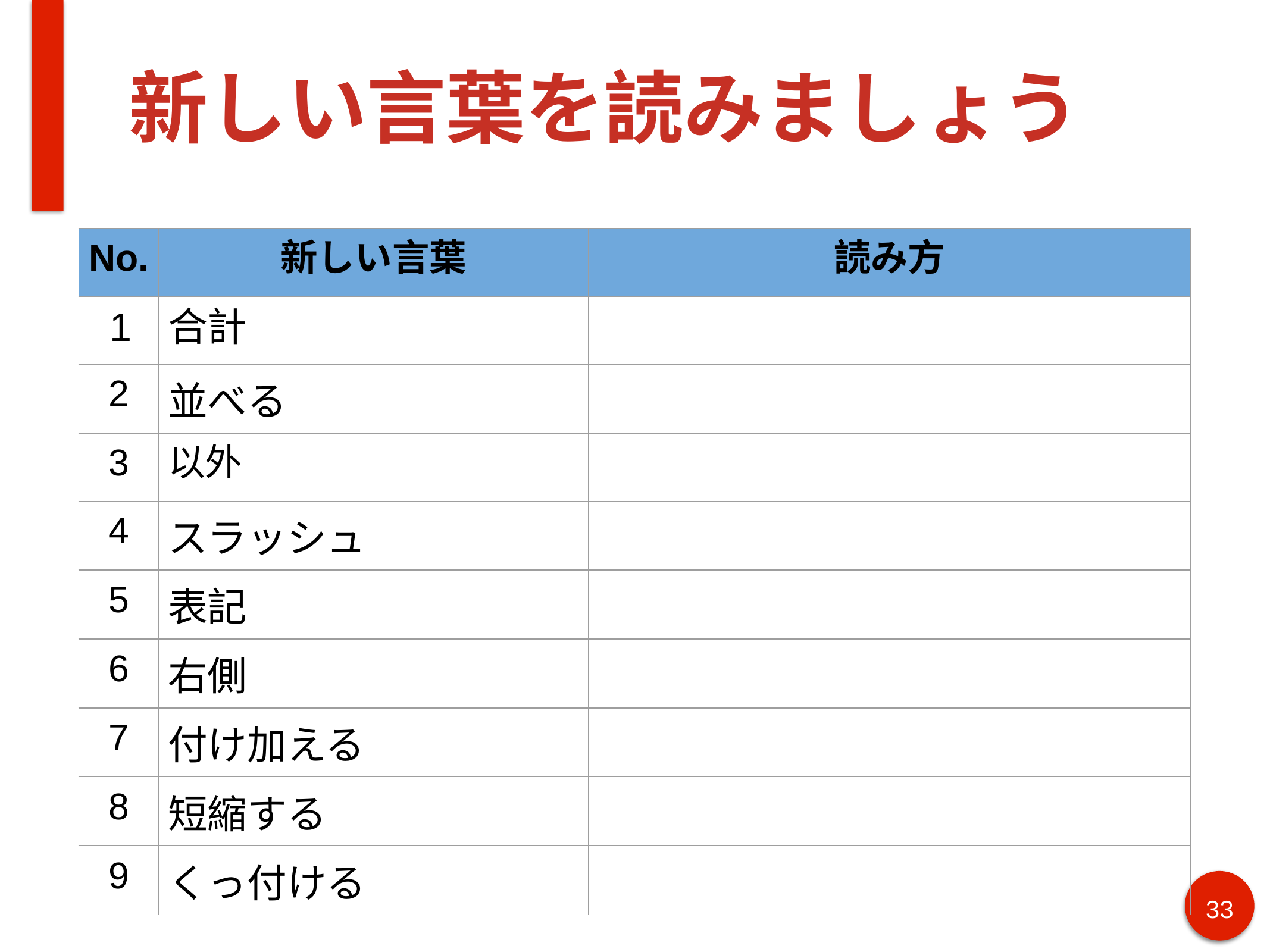

# 新しい言葉を読みましょう
| No. | 新しい言葉 | 読み方 |
| --- | --- | --- |
| 1 | 合計 |  |
| 2 | 並べる |  |
| 3 | 以外 |  |
| 4 | スラッシュ |  |
| 5 | 表記 |  |
| 6 | 右側 |  |
| 7 | 付け加える |  |
| 8 | 短縮する |  |
| 9 | くっ付ける |  |
33